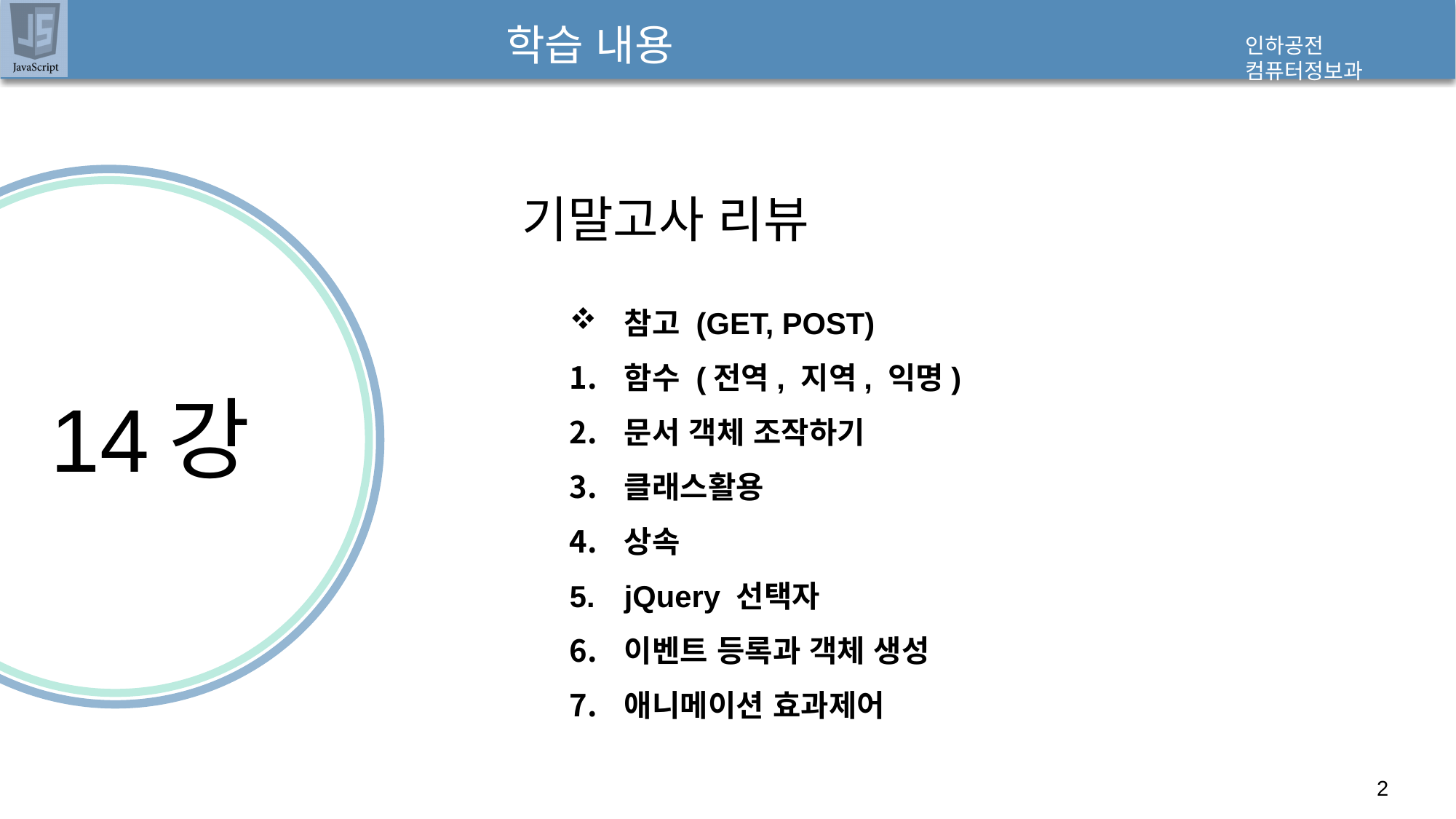

# 학습 내용

기말고사 리뷰
참고 (GET, POST)
함수 (전역, 지역, 익명)
문서 객체 조작하기
클래스활용
상속
jQuery 선택자
이벤트 등록과 객체 생성
애니메이션 효과제어

14강